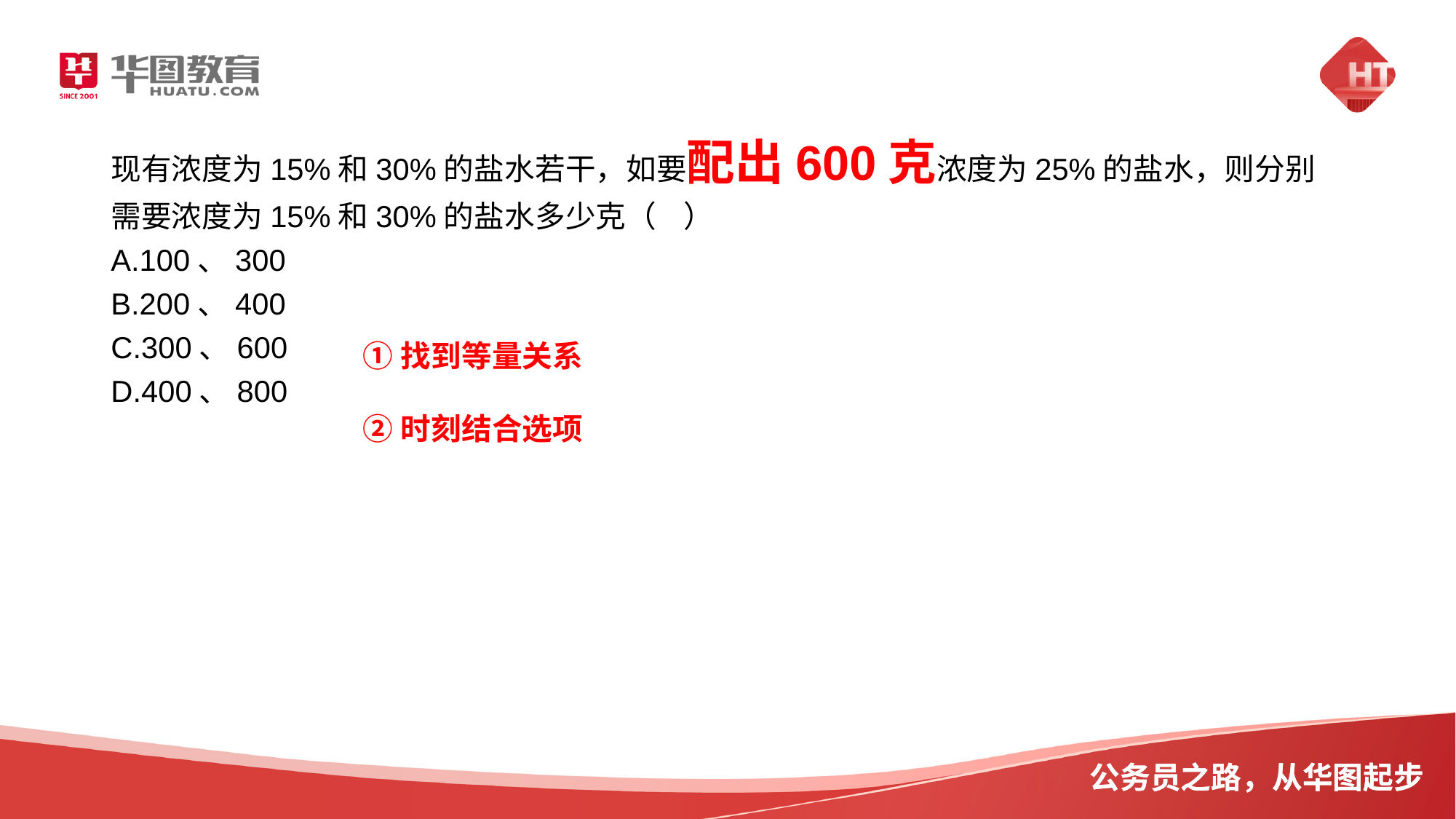

现有浓度为15%和30%的盐水若干，如要配出600克浓度为25%的盐水，则分别需要浓度为15%和30%的盐水多少克（    ）
A.100、300
B.200、400
C.300、600
D.400、800
①找到等量关系

②时刻结合选项